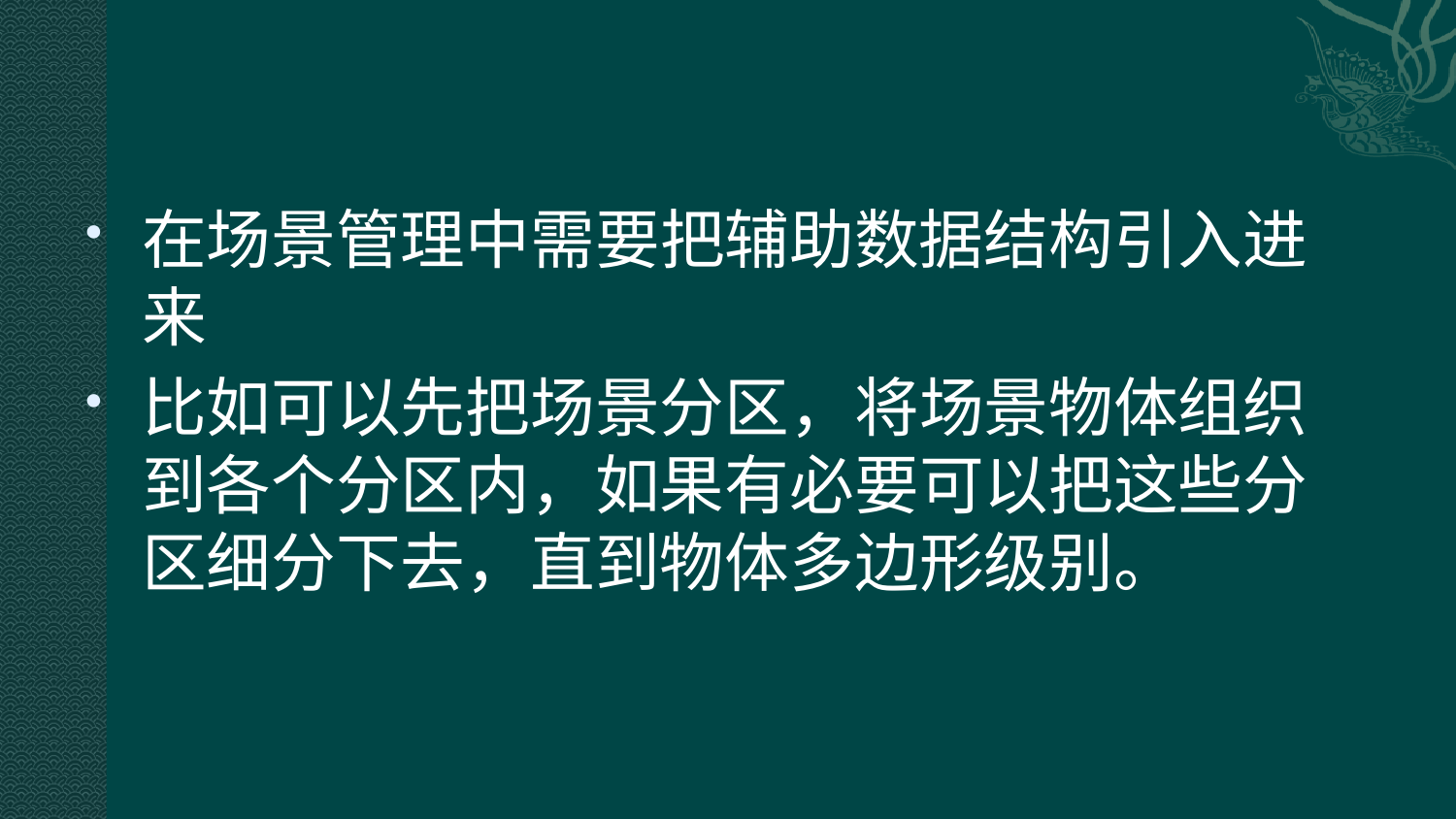

#
在场景管理中需要把辅助数据结构引入进来
比如可以先把场景分区，将场景物体组织到各个分区内，如果有必要可以把这些分区细分下去，直到物体多边形级别。